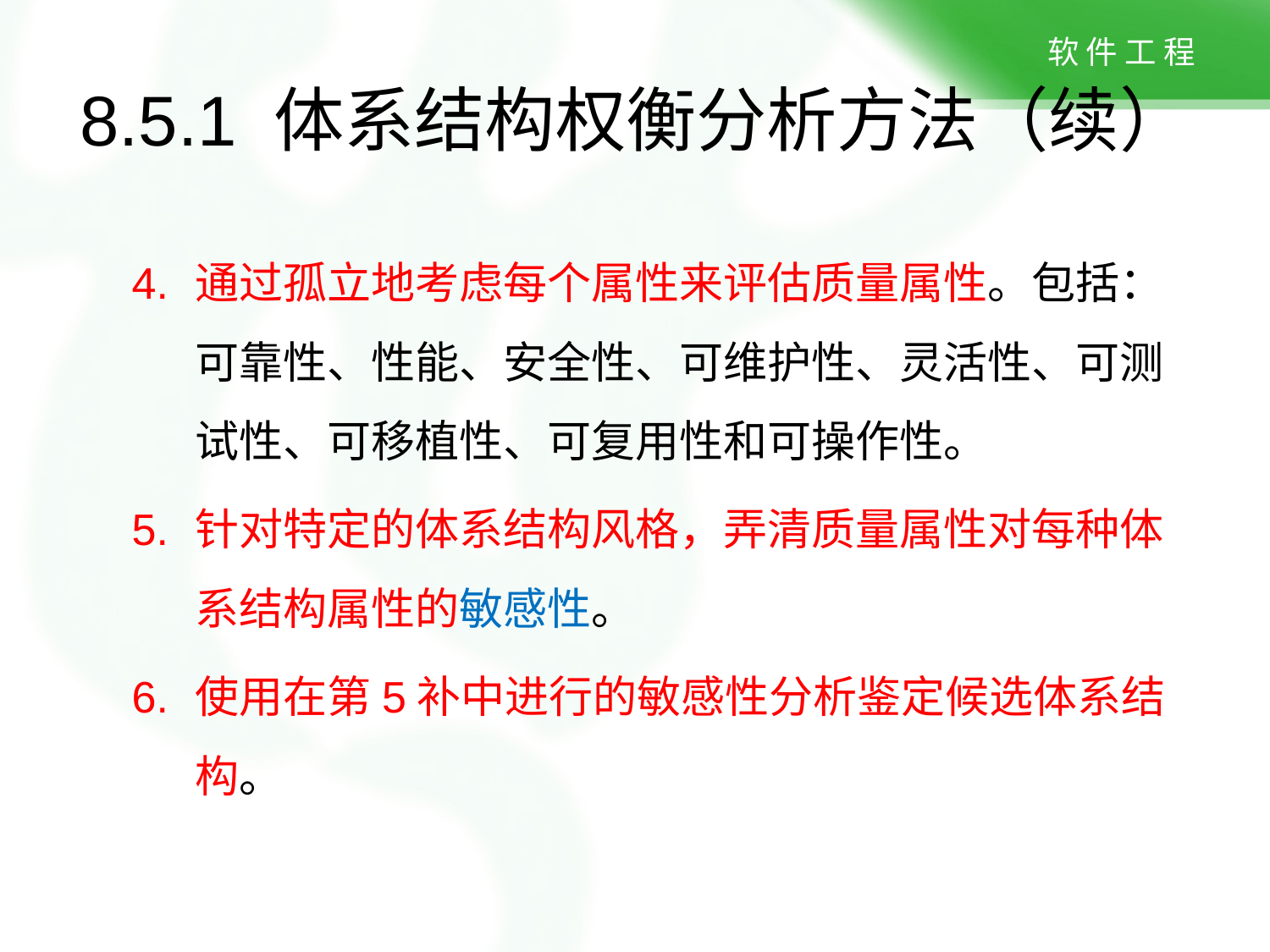

8.5.1 体系结构权衡分析方法（续）
通过孤立地考虑每个属性来评估质量属性。包括：可靠性、性能、安全性、可维护性、灵活性、可测试性、可移植性、可复用性和可操作性。
针对特定的体系结构风格，弄清质量属性对每种体系结构属性的敏感性。
使用在第5补中进行的敏感性分析鉴定候选体系结构。